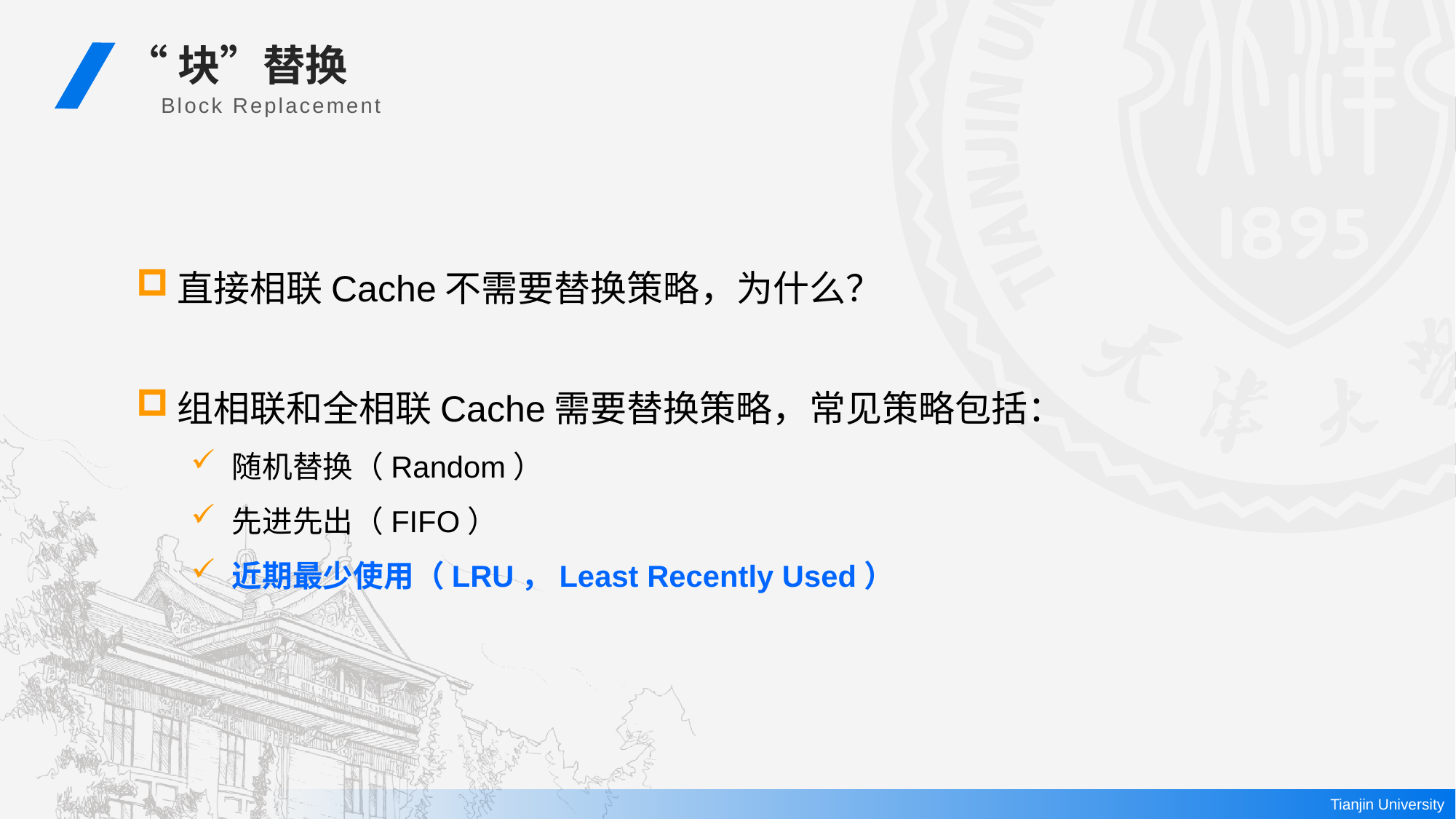

“块”替换
  Block Replacement
直接相联Cache不需要替换策略，为什么？

组相联和全相联Cache需要替换策略，常见策略包括：
随机替换（Random）
先进先出（FIFO）
近期最少使用（LRU，Least Recently Used）